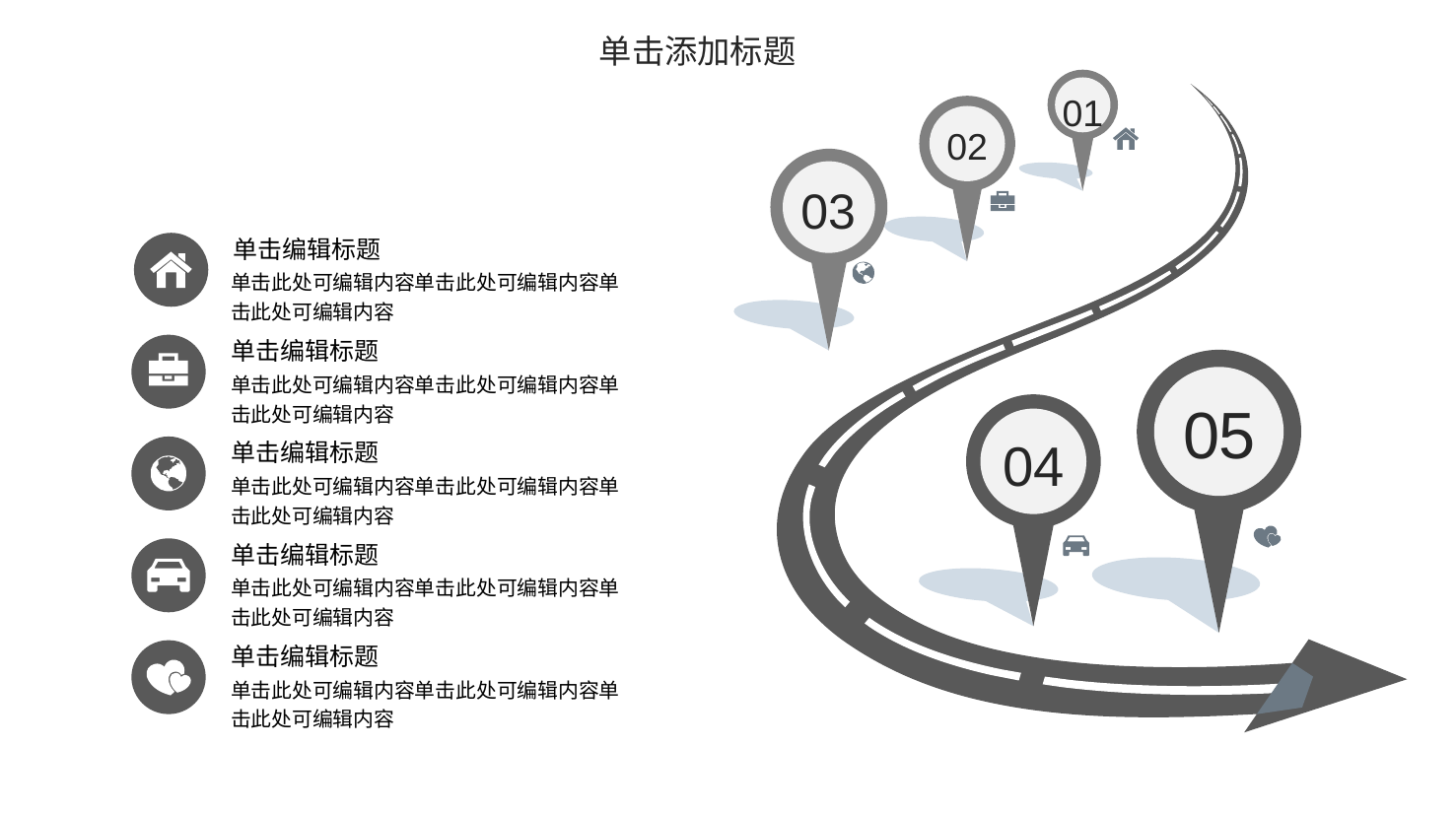

单击添加标题

01

02

03

单击编辑标题
单击此处可编辑内容单击此处可编辑内容单击此处可编辑内容

单击编辑标题

单击此处可编辑内容单击此处可编辑内容单击此处可编辑内容

05

04

单击编辑标题
单击此处可编辑内容单击此处可编辑内容单击此处可编辑内容

单击编辑标题
单击此处可编辑内容单击此处可编辑内容单击此处可编辑内容

单击编辑标题
单击此处可编辑内容单击此处可编辑内容单击此处可编辑内容